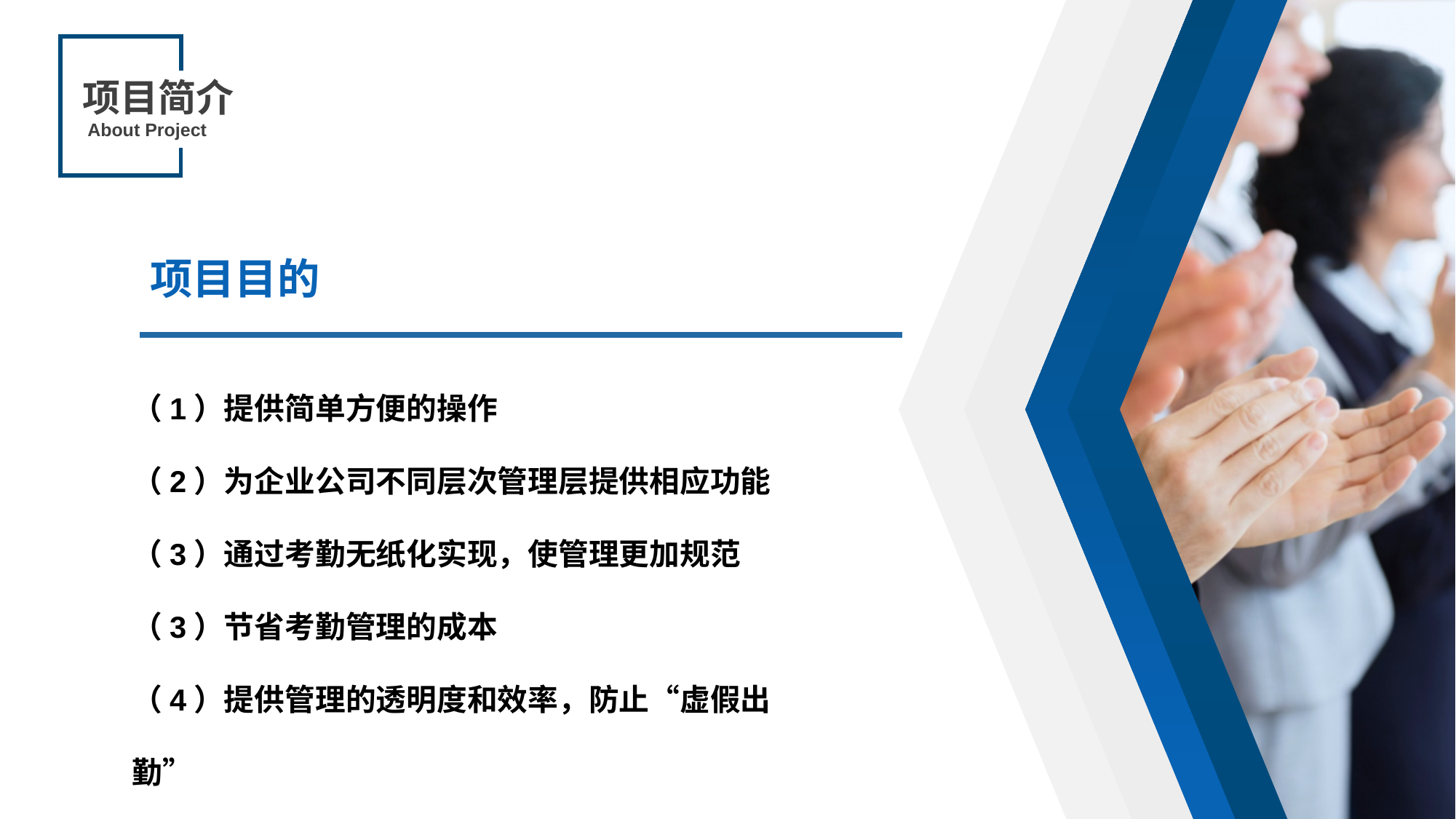

项目简介
About Project
项目目的
（1）提供简单方便的操作
（2）为企业公司不同层次管理层提供相应功能
（3）通过考勤无纸化实现，使管理更加规范
（3）节省考勤管理的成本
（4）提供管理的透明度和效率，防止“虚假出勤”
诚信